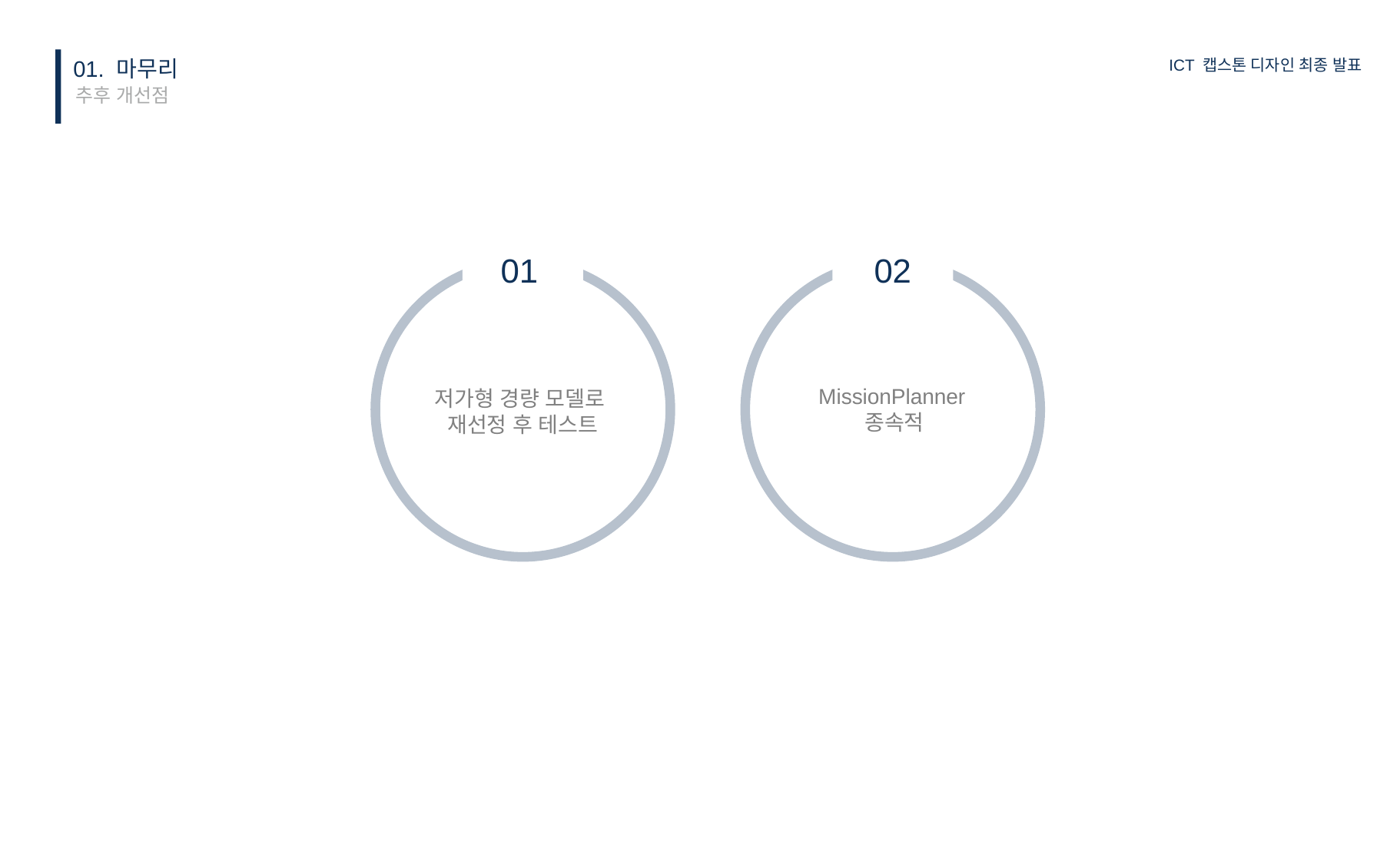

01. 마무리
ICT 캡스톤 디자인 최종 발표
추후 개선점

02
01

MissionPlanner종속적
저가형 경량 모델로
재선정 후 테스트